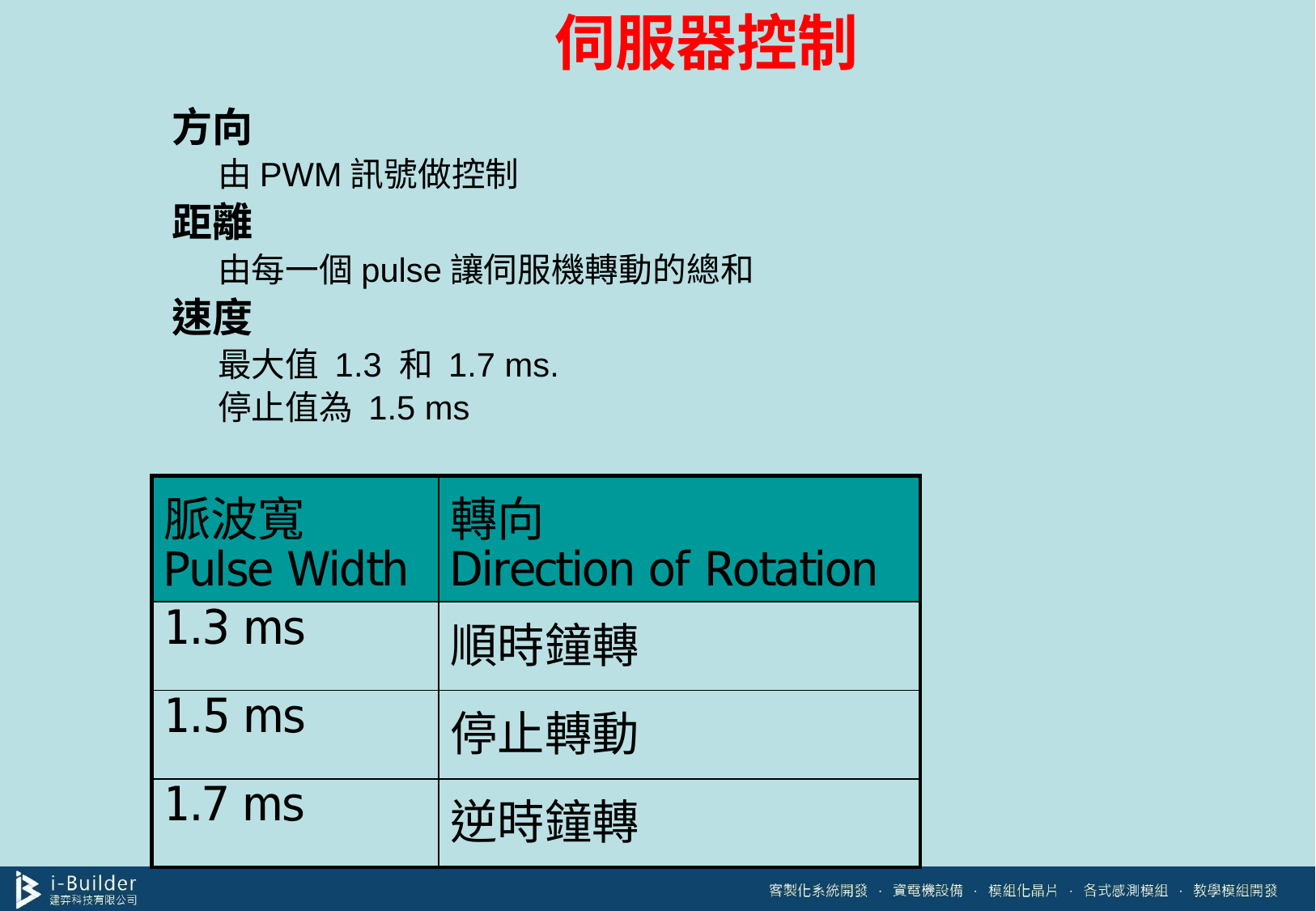

# 伺服器控制
方向
由PWM訊號做控制
距離
由每一個pulse讓伺服機轉動的總和
速度
最大值 1.3 和 1.7 ms.
停止值為 1.5 ms
| 脈波寬Pulse Width | 轉向 Direction of Rotation |
| --- | --- |
| 1.3 ms | 順時鐘轉 |
| 1.5 ms | 停止轉動 |
| 1.7 ms | 逆時鐘轉 |